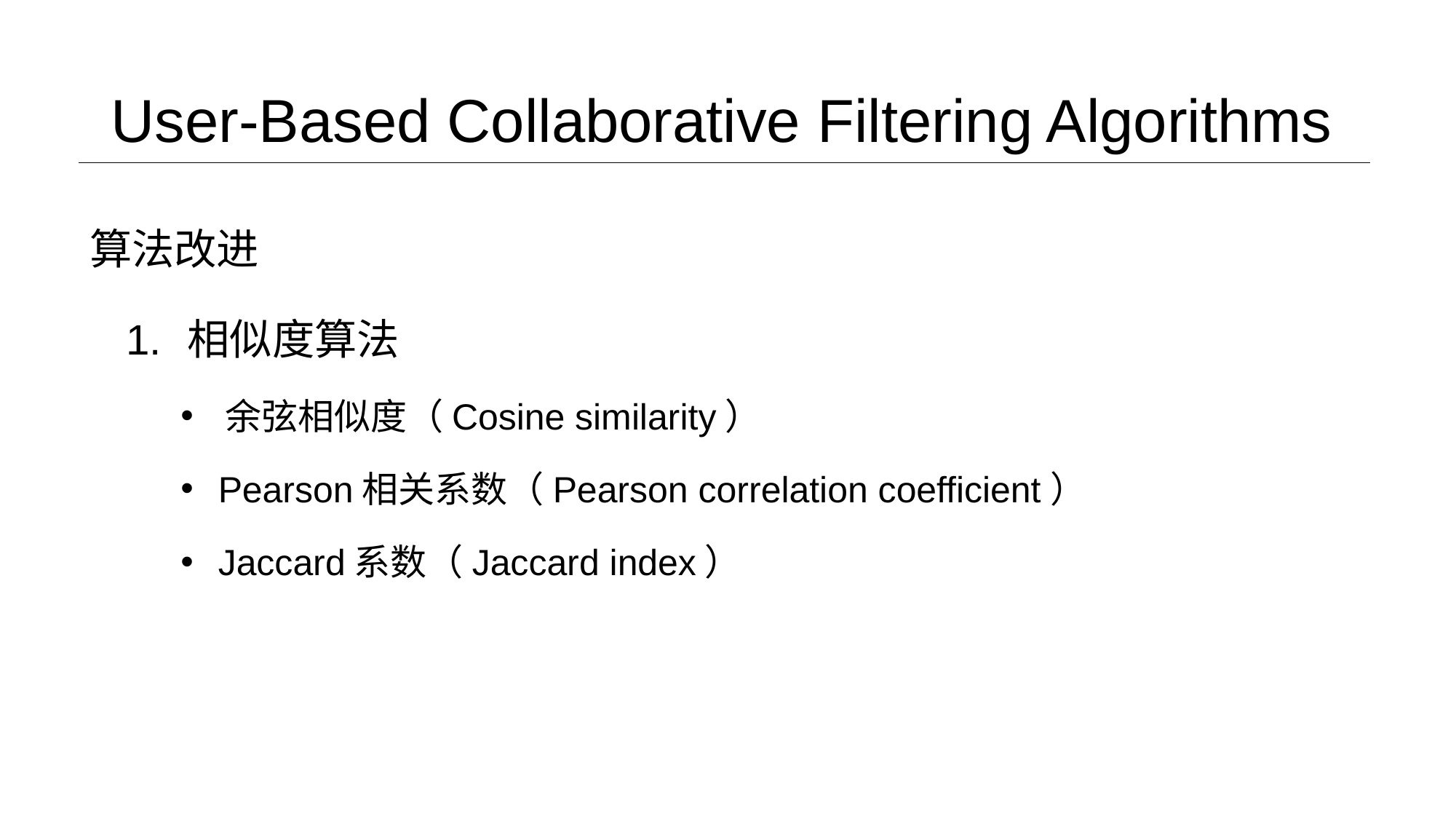

# User-Based Collaborative Filtering Algorithms
算法改进
相似度算法
 余弦相似度（Cosine similarity）
 Pearson相关系数（Pearson correlation coefficient）
 Jaccard系数（Jaccard index）